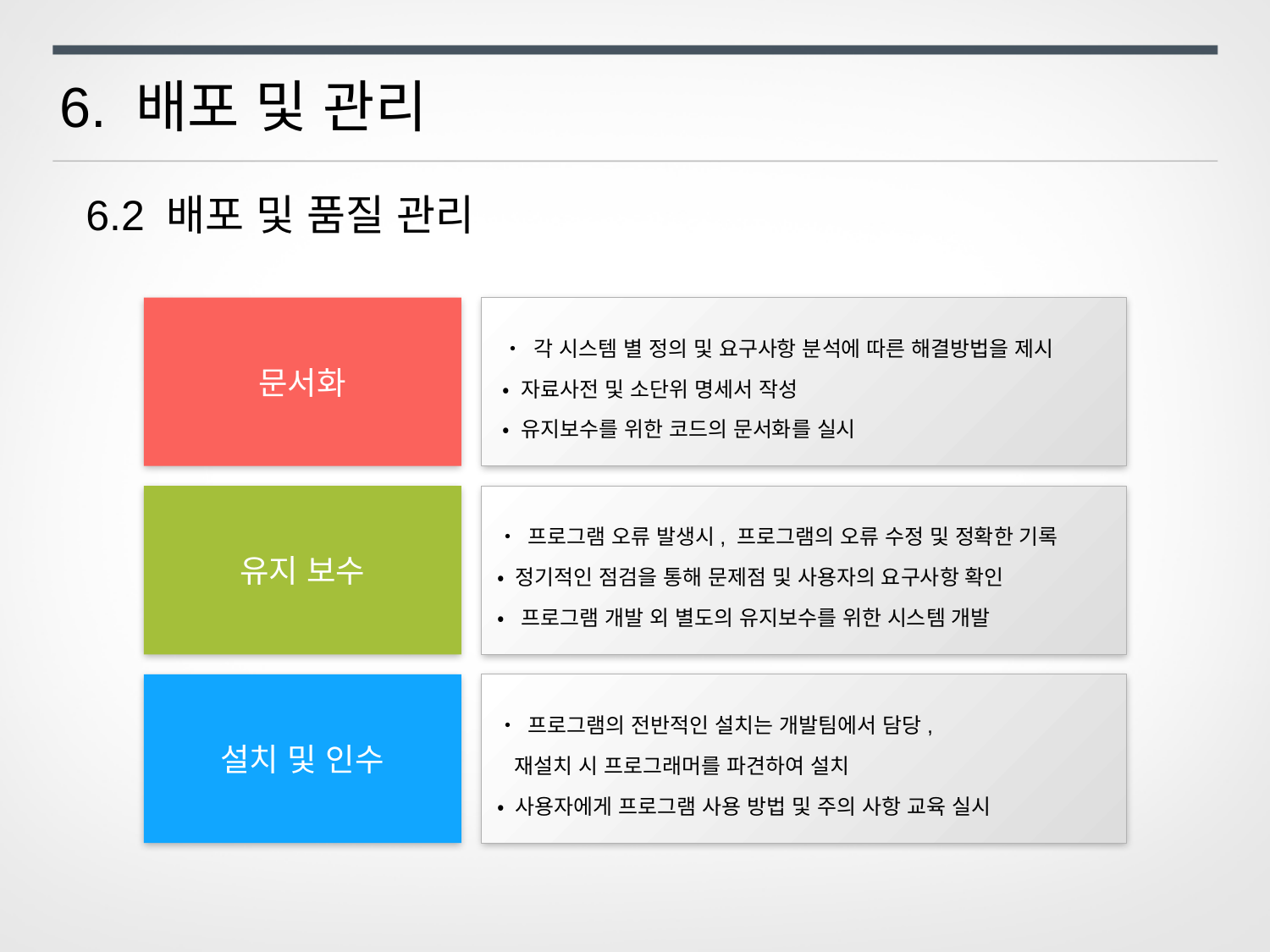

6. 배포 및 관리
6.2 배포 및 품질 관리
문서화

• 각 시스템 별 정의 및 요구사항 분석에 따른 해결방법을 제시
• 자료사전 및 소단위 명세서 작성
• 유지보수를 위한 코드의 문서화를 실시
유지 보수

• 프로그램 오류 발생시, 프로그램의 오류 수정 및 정확한 기록
• 정기적인 점검을 통해 문제점 및 사용자의 요구사항 확인
•  프로그램 개발 외 별도의 유지보수를 위한 시스템 개발
설치 및 인수

• 프로그램의 전반적인 설치는 개발팀에서 담당,
  재설치 시 프로그래머를 파견하여 설치
• 사용자에게 프로그램 사용 방법 및 주의 사항 교육 실시